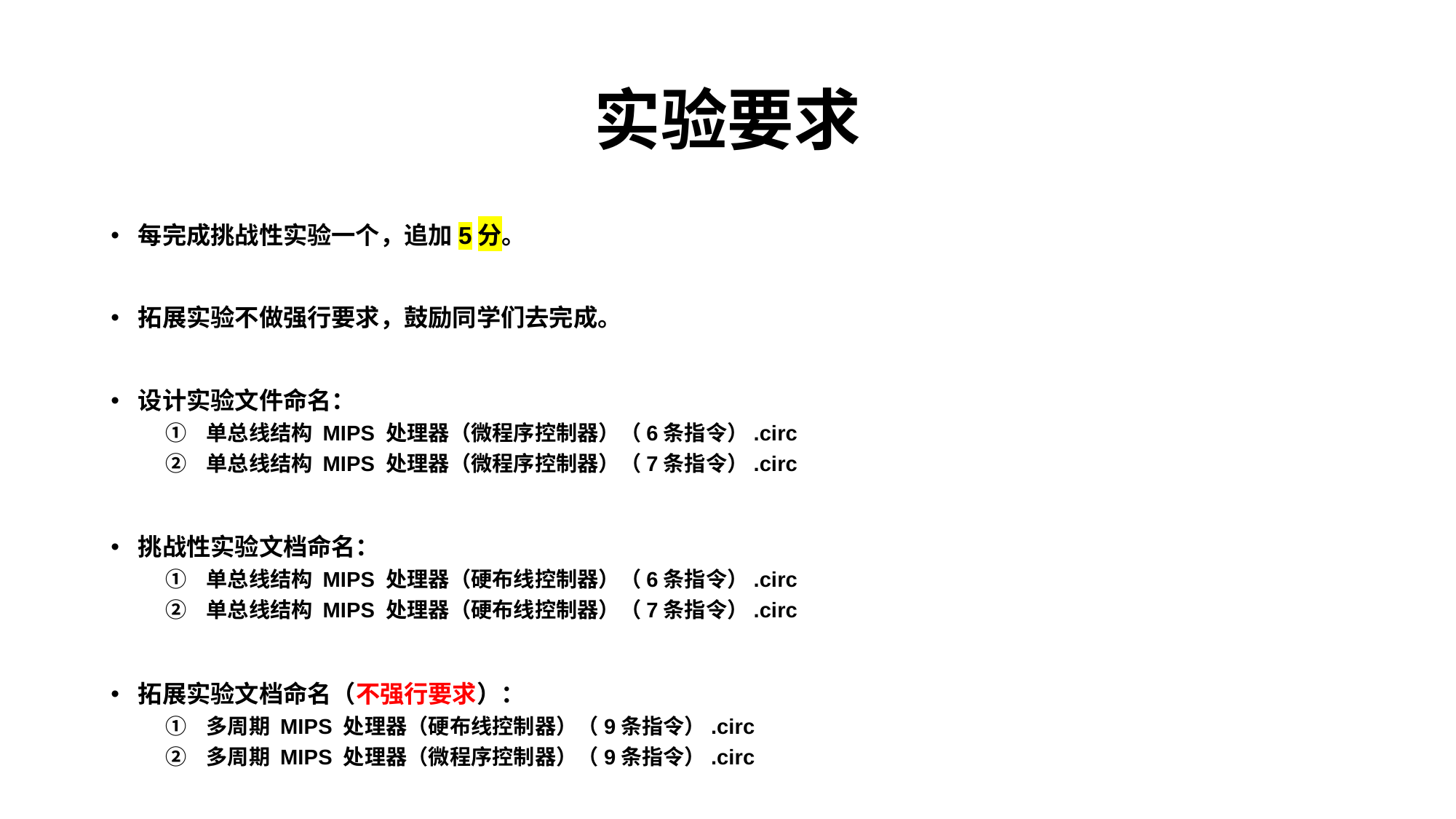

# 实验要求
每完成挑战性实验一个，追加5分。

拓展实验不做强行要求，鼓励同学们去完成。

设计实验文件命名：
单总线结构 MIPS 处理器（微程序控制器）（6条指令）.circ
单总线结构 MIPS 处理器（微程序控制器）（7条指令）.circ

挑战性实验文档命名：
单总线结构 MIPS 处理器（硬布线控制器）（6条指令）.circ
单总线结构 MIPS 处理器（硬布线控制器）（7条指令）.circ

拓展实验文档命名（不强行要求）：
多周期 MIPS 处理器（硬布线控制器）（9条指令）.circ
多周期 MIPS 处理器（微程序控制器）（9条指令）.circ